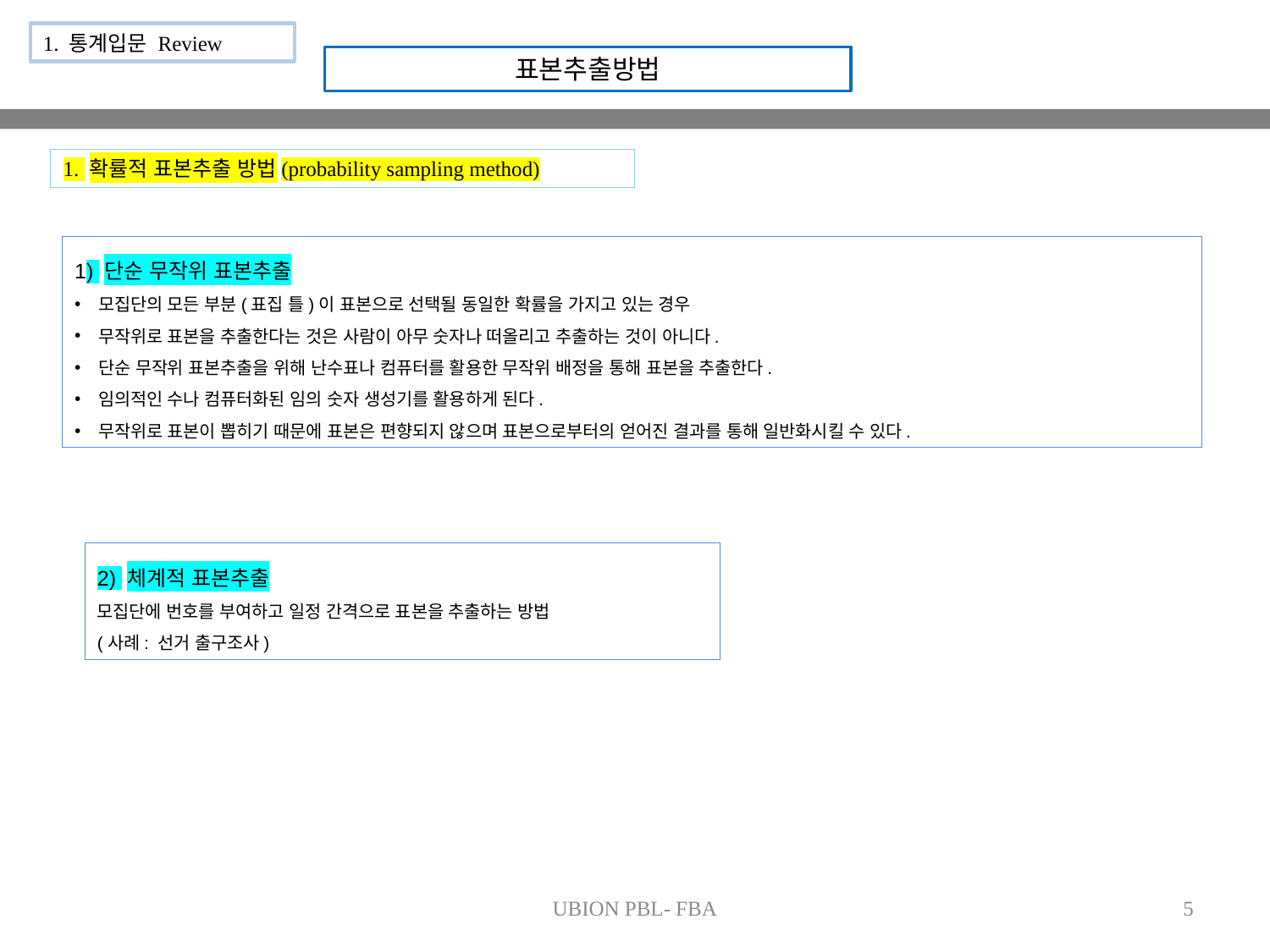

1. 통계입문 Review

표본추출방법

1. 확률적 표본추출 방법(probability sampling method)
1) 단순 무작위 표본추출
모집단의 모든 부분(표집 틀)이 표본으로 선택될 동일한 확률을 가지고 있는 경우
무작위로 표본을 추출한다는 것은 사람이 아무 숫자나 떠올리고 추출하는 것이 아니다.
단순 무작위 표본추출을 위해 난수표나 컴퓨터를 활용한 무작위 배정을 통해 표본을 추출한다.
임의적인 수나 컴퓨터화된 임의 숫자 생성기를 활용하게 된다.
무작위로 표본이 뽑히기 때문에 표본은 편향되지 않으며 표본으로부터의 얻어진 결과를 통해 일반화시킬 수 있다.
2) 체계적 표본추출
모집단에 번호를 부여하고 일정 간격으로 표본을 추출하는 방법
(사례: 선거 출구조사)

UBION PBL- FBA
5